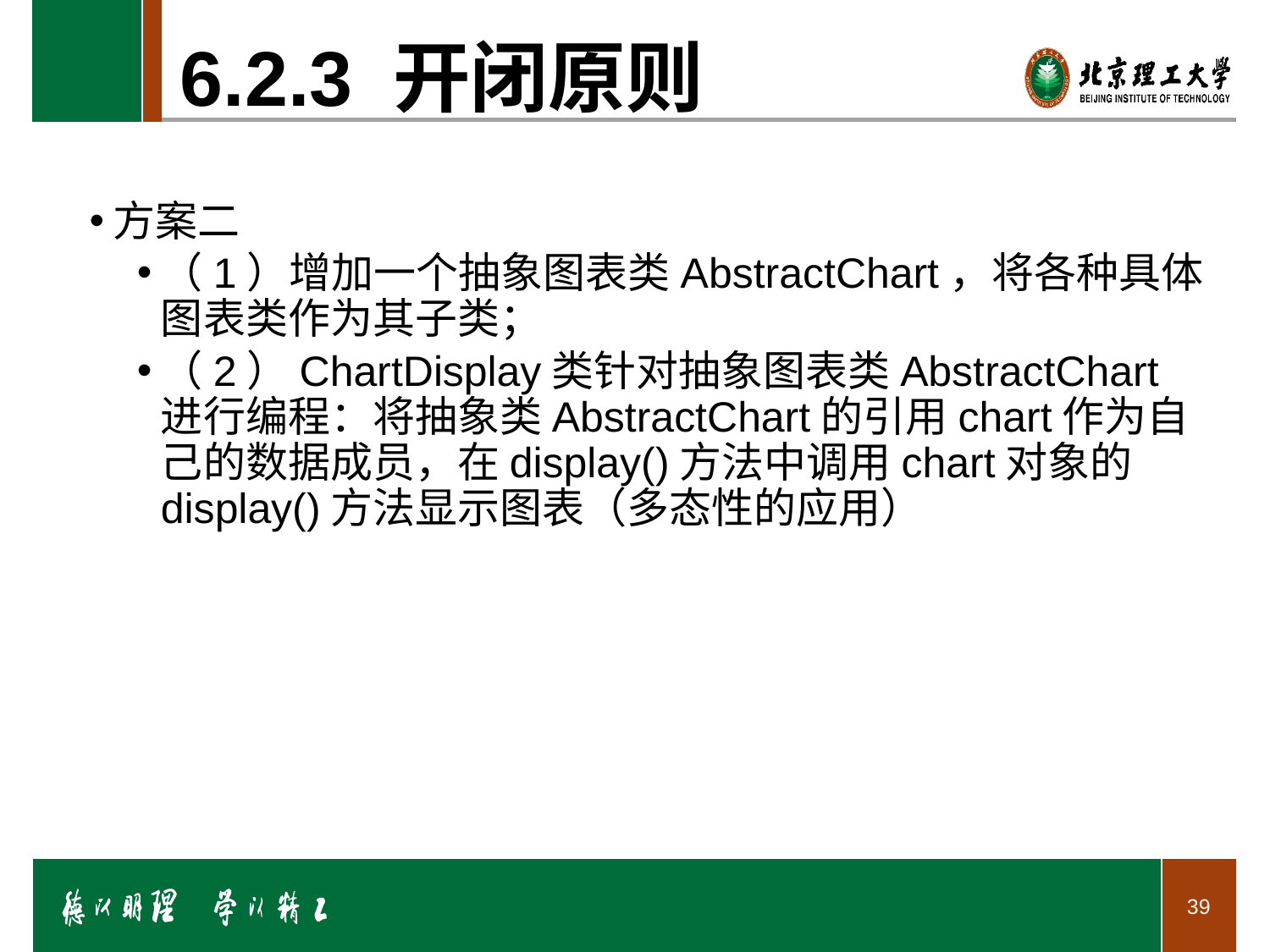

# 6.2.3 开闭原则
方案二
（1）增加一个抽象图表类AbstractChart，将各种具体图表类作为其子类；
（2）ChartDisplay类针对抽象图表类AbstractChart进行编程：将抽象类AbstractChart的引用chart作为自己的数据成员，在display()方法中调用chart对象的display()方法显示图表（多态性的应用）